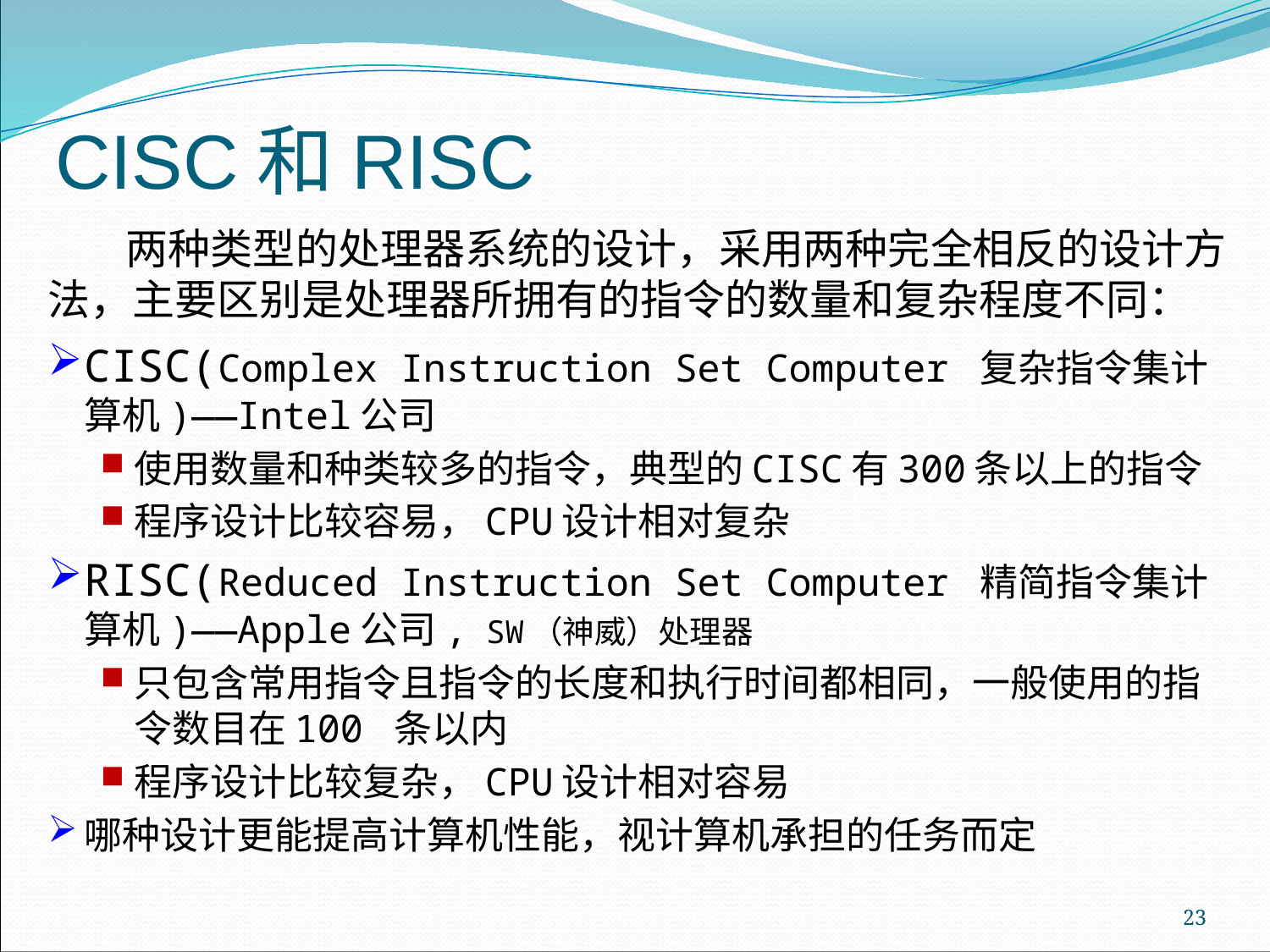

# CISC和RISC
        两种类型的处理器系统的设计，采用两种完全相反的设计方法，主要区别是处理器所拥有的指令的数量和复杂程度不同：
CISC(Complex Instruction Set Computer 复杂指令集计算机)——Intel公司
使用数量和种类较多的指令，典型的CISC有300条以上的指令
程序设计比较容易，CPU设计相对复杂
RISC(Reduced Instruction Set Computer 精简指令集计算机)——Apple公司, SW（神威）处理器
只包含常用指令且指令的长度和执行时间都相同，一般使用的指令数目在100 条以内
程序设计比较复杂，CPU设计相对容易
哪种设计更能提高计算机性能，视计算机承担的任务而定
23